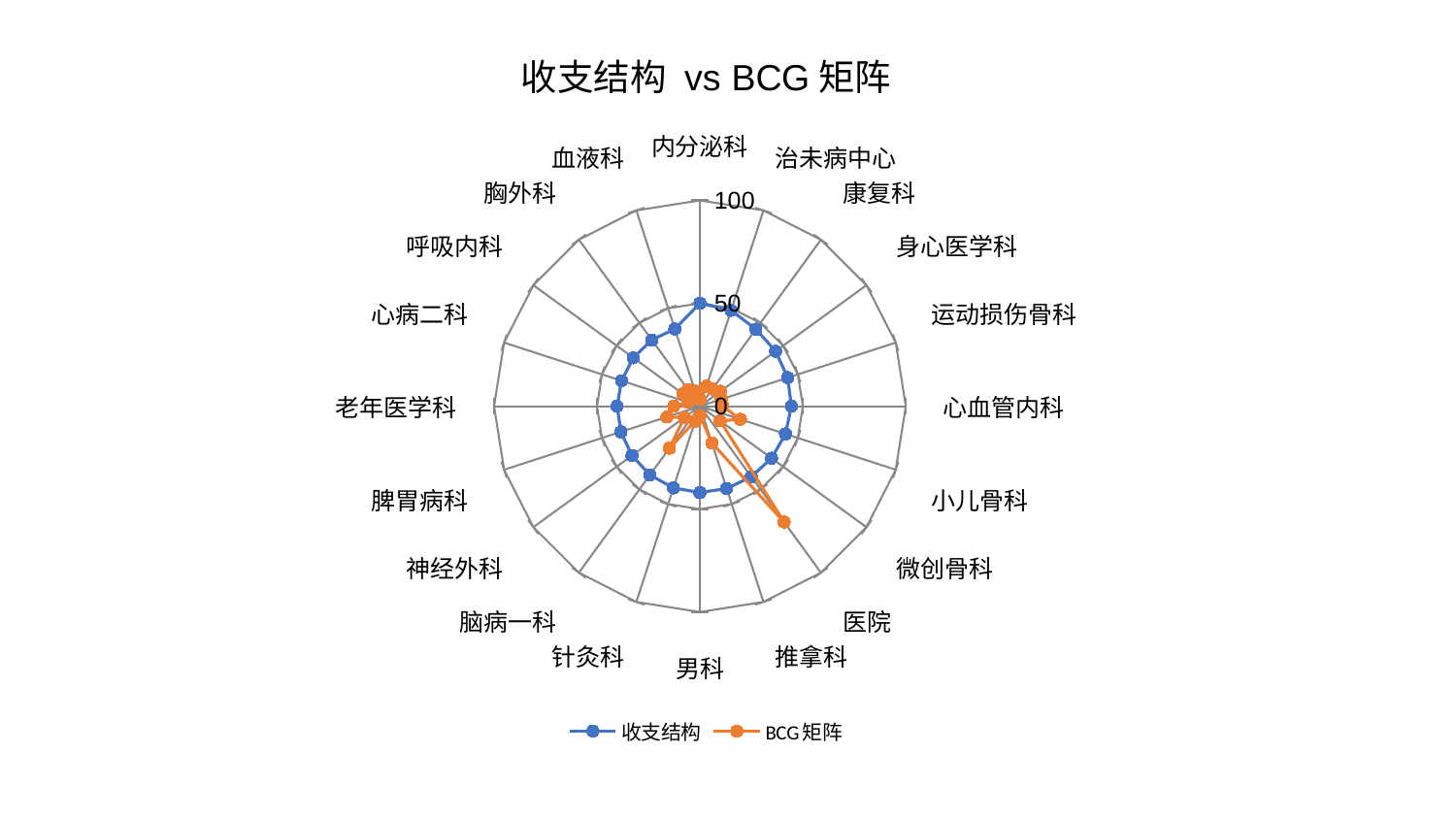

### Chart: 收支结构 vs BCG矩阵

| Category | 收支结构 | BCG矩阵 |
|---|---|---|
| 内分泌科 | 50.015895834835256 | 3.269185945706933 |
| 治未病中心 | 48.98737180577059 | 10.258315908322494 |
| 康复科 | 46.27337713009612 | 10.307595007012267 |
| 身心医学科 | 45.436085300332486 | 12.31827652925058 |
| 运动损伤骨科 | 44.847484255337335 | 10.852605838041976 |
| 心血管内科 | 44.43714946246802 | 11.038976947468461 |
| 小儿骨科 | 43.71910785580761 | 20.70724899794976 |
| 微创骨科 | 43.02963705435107 | 12.158545902525459 |
| 医院 | 42.40314211764804 | 69.58310347946944 |
| 推拿科 | 42.086565770835215 | 18.83736658682013 |
| 男科 | 41.980130662842605 | 4.588437613709868 |
| 针灸科 | 41.749683344987474 | 7.724272466744612 |
| 脑病一科 | 41.30229258467876 | 25.21997983206251 |
| 神经外科 | 40.81570227875432 | 9.358718322153461 |
| 脾胃病科 | 40.35559572378647 | 16.86398599474045 |
| 老年医学科 | 40.24453121916466 | 12.697319051148249 |
| 心病二科 | 40.02298530793634 | 6.2114848274883006 |
| 呼吸内科 | 40.01037796719541 | 10.11795230927706 |
| 胸外科 | 39.800168070154825 | 9.845195787753951 |
| 血液科 | 39.462993278378924 | 7.742554909033779 |
30